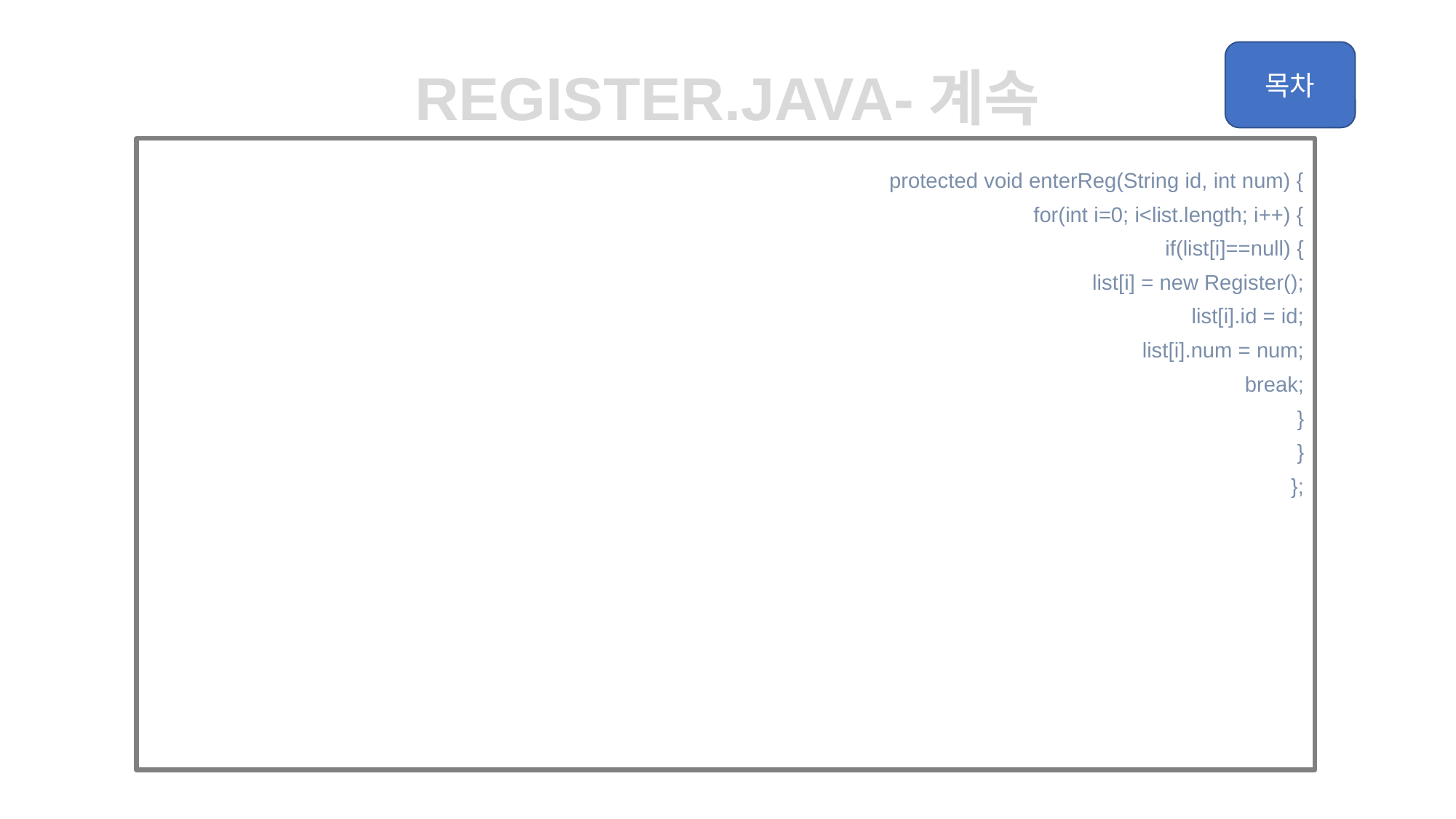

register.java-계속

	protected void enterReg(String id, int num) {
		for(int i=0; i<list.length; i++) {
			if(list[i]==null) {
				list[i] = new Register();
				list[i].id = id;
				list[i].num = num;
				break;
			}
		}
	};